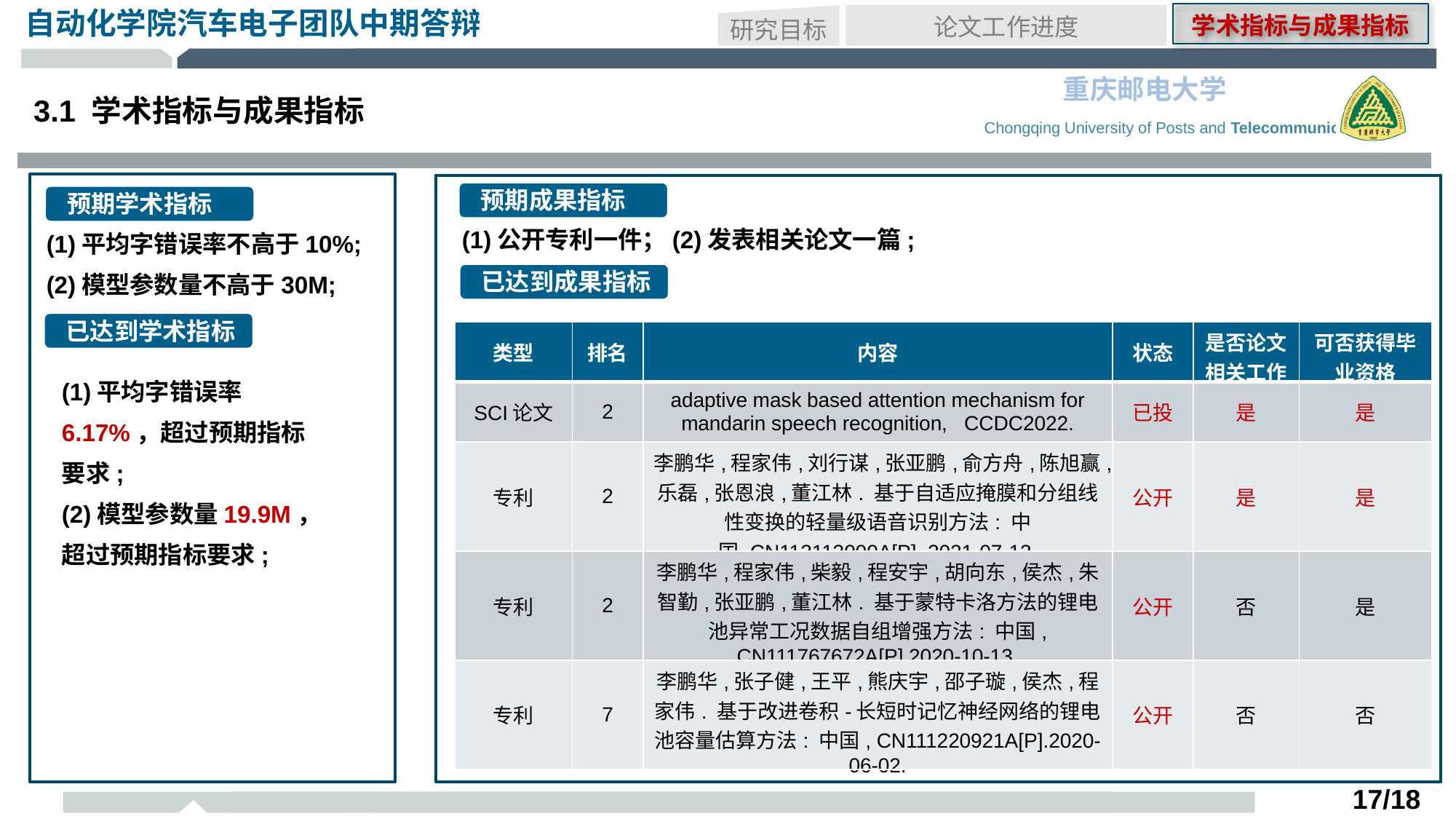

学术指标与成果指标
研究目标

论文工作进度
3.1 学术指标与成果指标

预期成果指标

预期学术指标

(1)公开专利一件；(2)发表相关论文一篇;
(1)平均字错误率不高于10%;
(2)模型参数量不高于30M;
已达到成果指标

已达到学术指标

| 类型 | 排名 | 内容 | 状态 | 是否论文相关工作 | 可否获得毕业资格 |
| --- | --- | --- | --- | --- | --- |
| SCI论文 | 2 | adaptive mask based attention mechanism for mandarin speech recognition, CCDC2022. | 已投 | 是 | 是 |
| 专利 | 2 | 李鹏华,程家伟,刘行谋,张亚鹏,俞方舟,陈旭赢,乐磊,张恩浪,董江林. 基于自适应掩膜和分组线性变换的轻量级语音识别方法: 中国,CN113113000A[P]. 2021-07-13. | 公开 | 是 | 是 |
| 专利 | 2 | 李鹏华,程家伟,柴毅,程安宇,胡向东,侯杰,朱智勤,张亚鹏,董江林. 基于蒙特卡洛方法的锂电池异常工况数据自组增强方法: 中国, CN111767672A[P].2020-10-13. | 公开 | 否 | 是 |
| 专利 | 7 | 李鹏华,张子健,王平,熊庆宇,邵子璇,侯杰,程家伟. 基于改进卷积-长短时记忆神经网络的锂电池容量估算方法: 中国, CN111220921A[P].2020-06-02. | 公开 | 否 | 否 |
(1)平均字错误率6.17%，超过预期指标要求;
(2)模型参数量19.9M，超过预期指标要求;
已达到成果指标